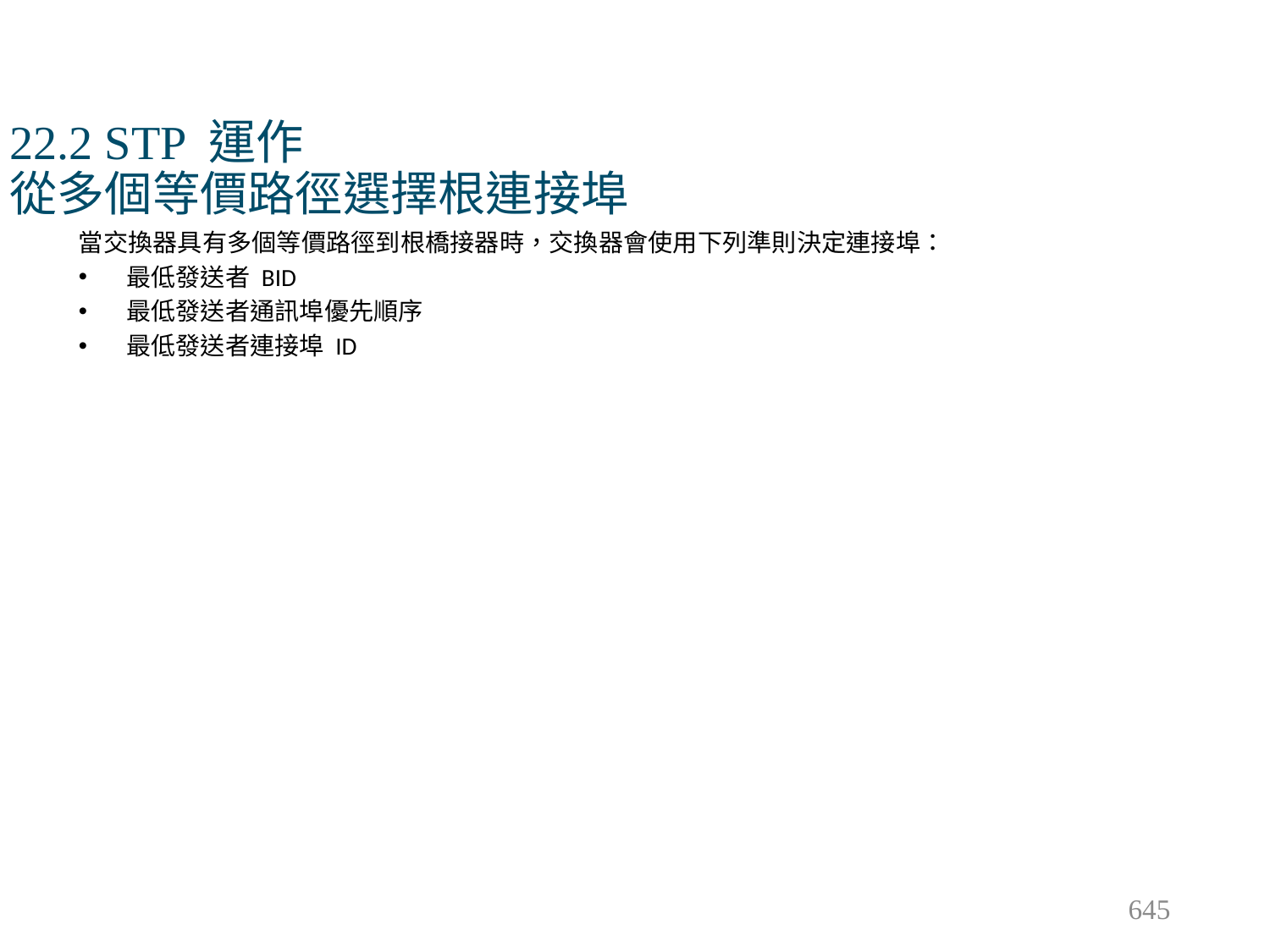

# 22.2 STP 運作 從多個等價路徑選擇根連接埠
當交換器具有多個等價路徑到根橋接器時，交換器會使用下列準則決定連接埠：
最低發送者 BID
最低發送者通訊埠優先順序
最低發送者連接埠 ID

645